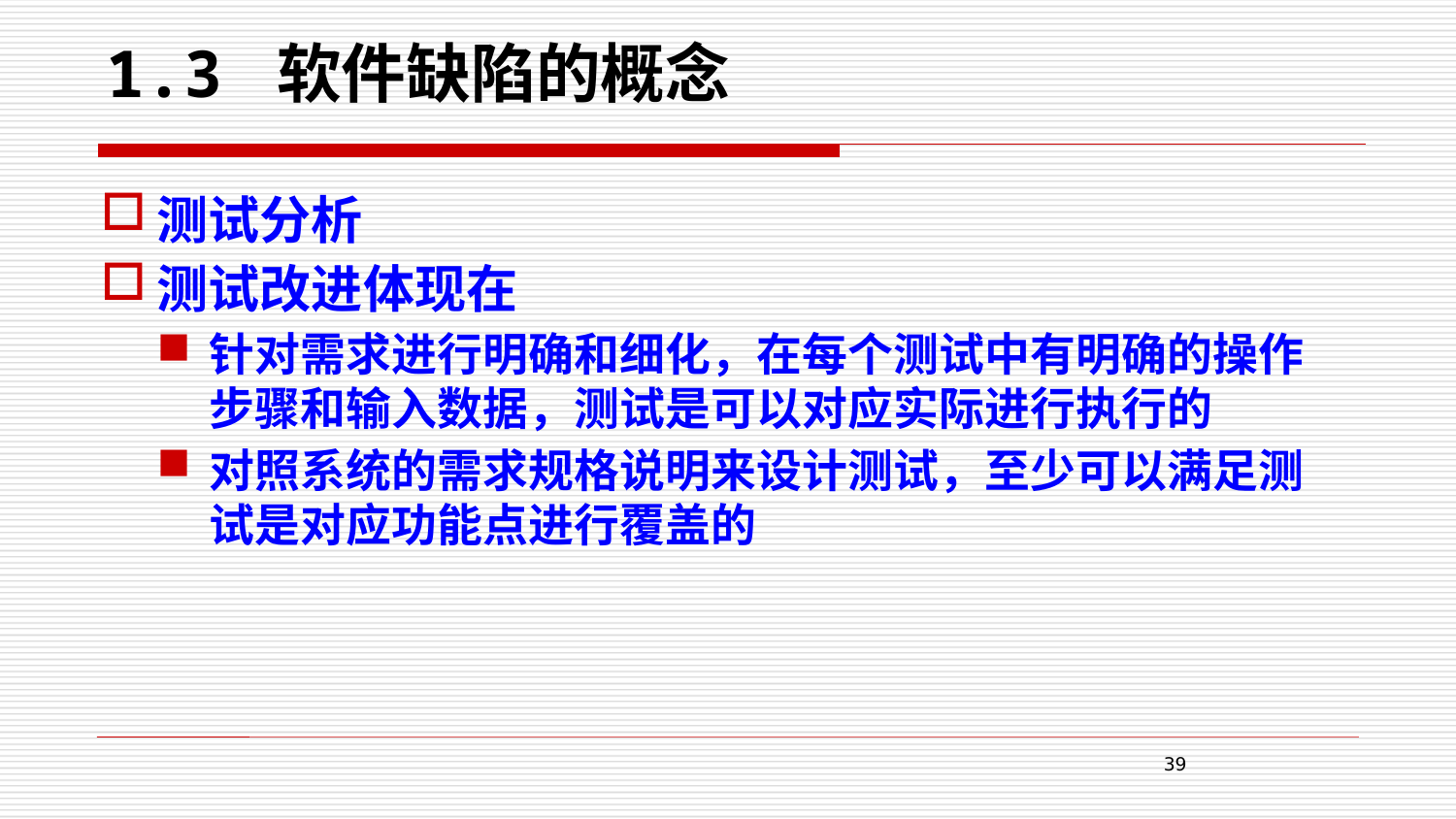

# 1.3 软件缺陷的概念
测试分析
测试改进体现在
针对需求进行明确和细化，在每个测试中有明确的操作步骤和输入数据，测试是可以对应实际进行执行的
对照系统的需求规格说明来设计测试，至少可以满足测试是对应功能点进行覆盖的
39